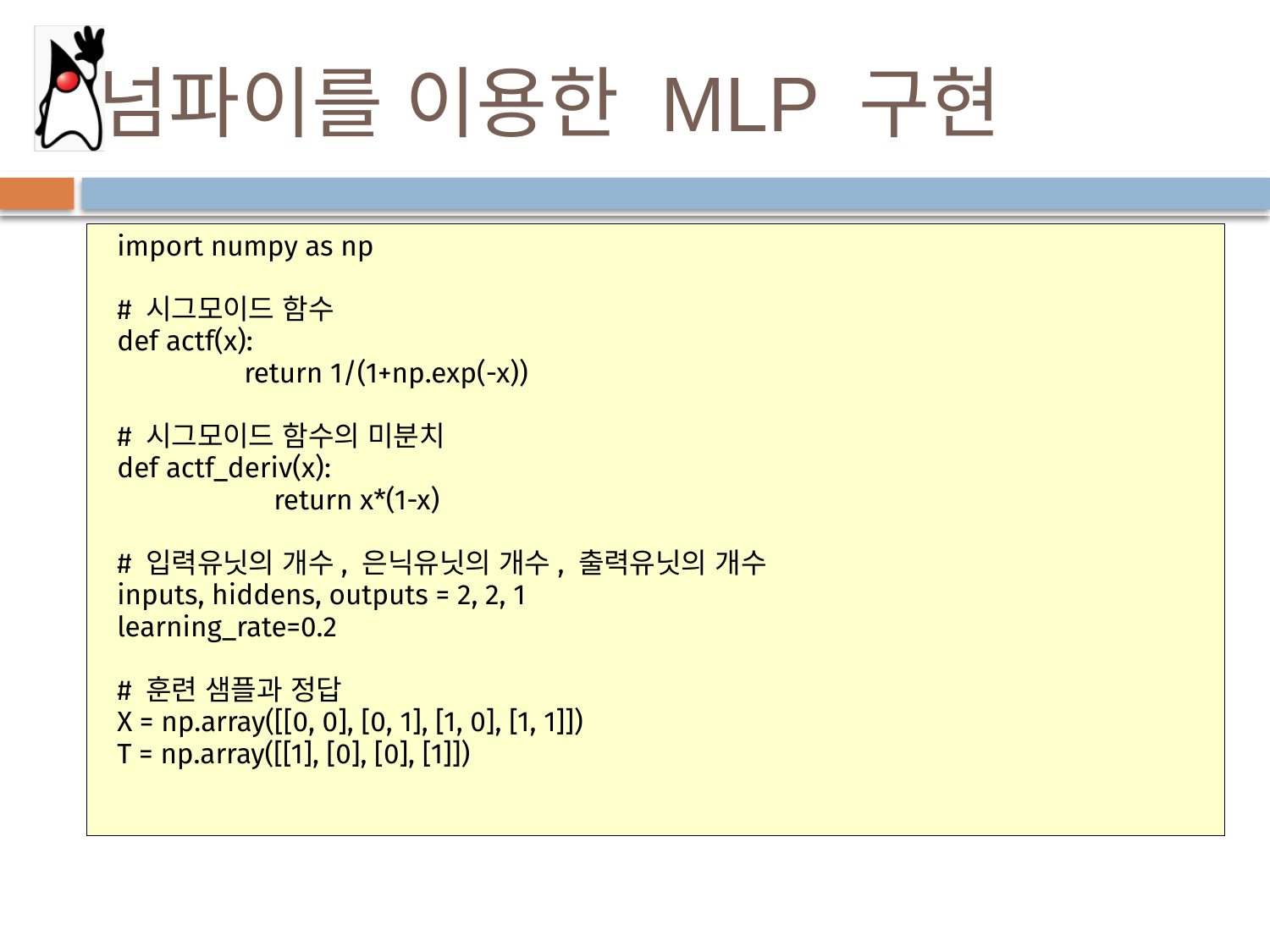

# 넘파이를 이용한 MLP 구현
import numpy as np

# 시그모이드 함수
def actf(x):
	return 1/(1+np.exp(-x))

# 시그모이드 함수의 미분치
def actf_deriv(x):
	    return x*(1-x)

# 입력유닛의 개수, 은닉유닛의 개수, 출력유닛의 개수
inputs, hiddens, outputs = 2, 2, 1
learning_rate=0.2

# 훈련 샘플과 정답
X = np.array([[0, 0], [0, 1], [1, 0], [1, 1]])
T = np.array([[1], [0], [0], [1]])